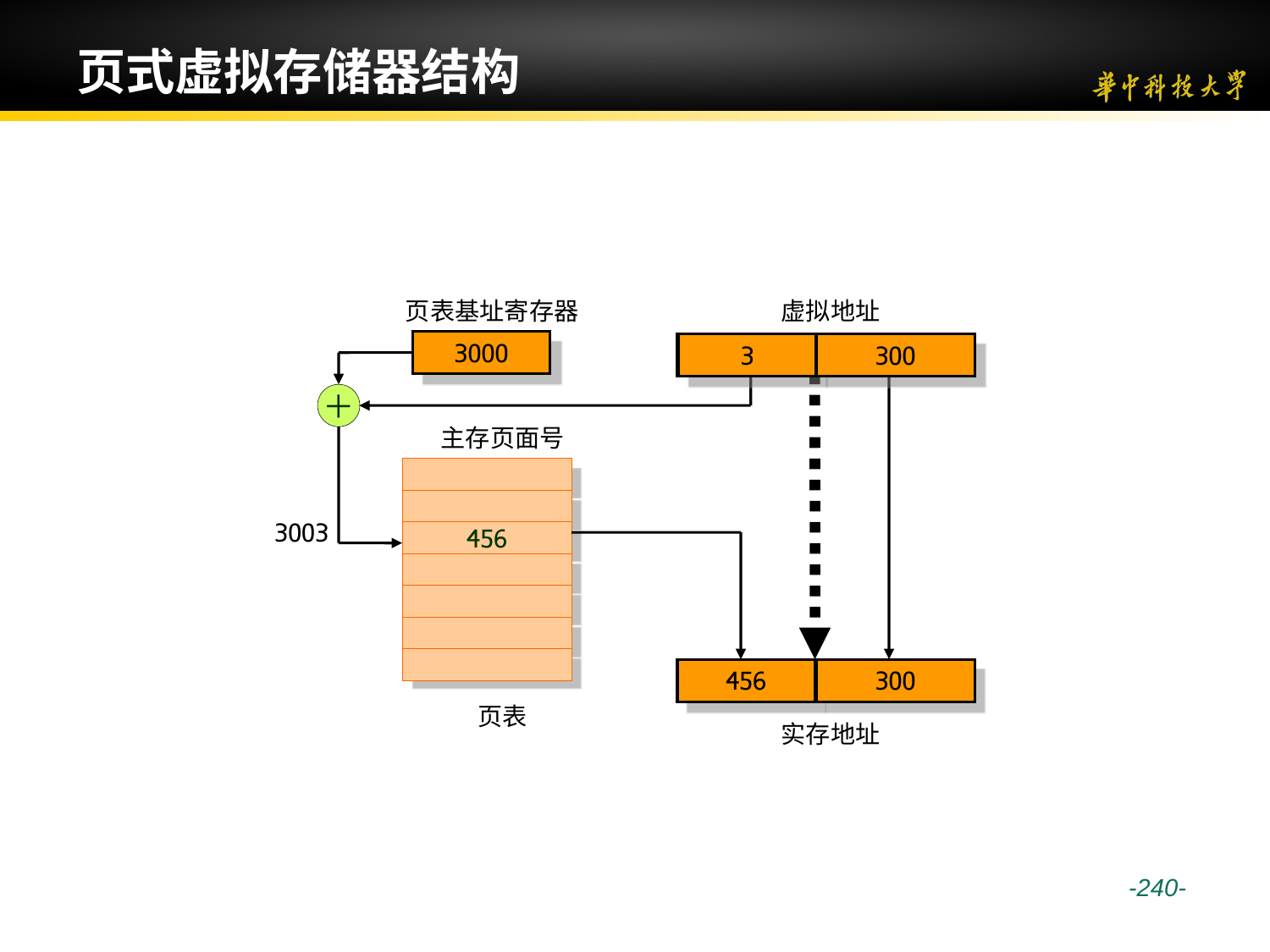

# 页式虚拟存储器结构
页表基址寄存器
页表基地址
虚拟地址
3000
虚拟页号
页内偏移
3
300

＋

主存页面号

3003
456

物理页号
456
页内偏移
300
页表
实存地址
 -240-